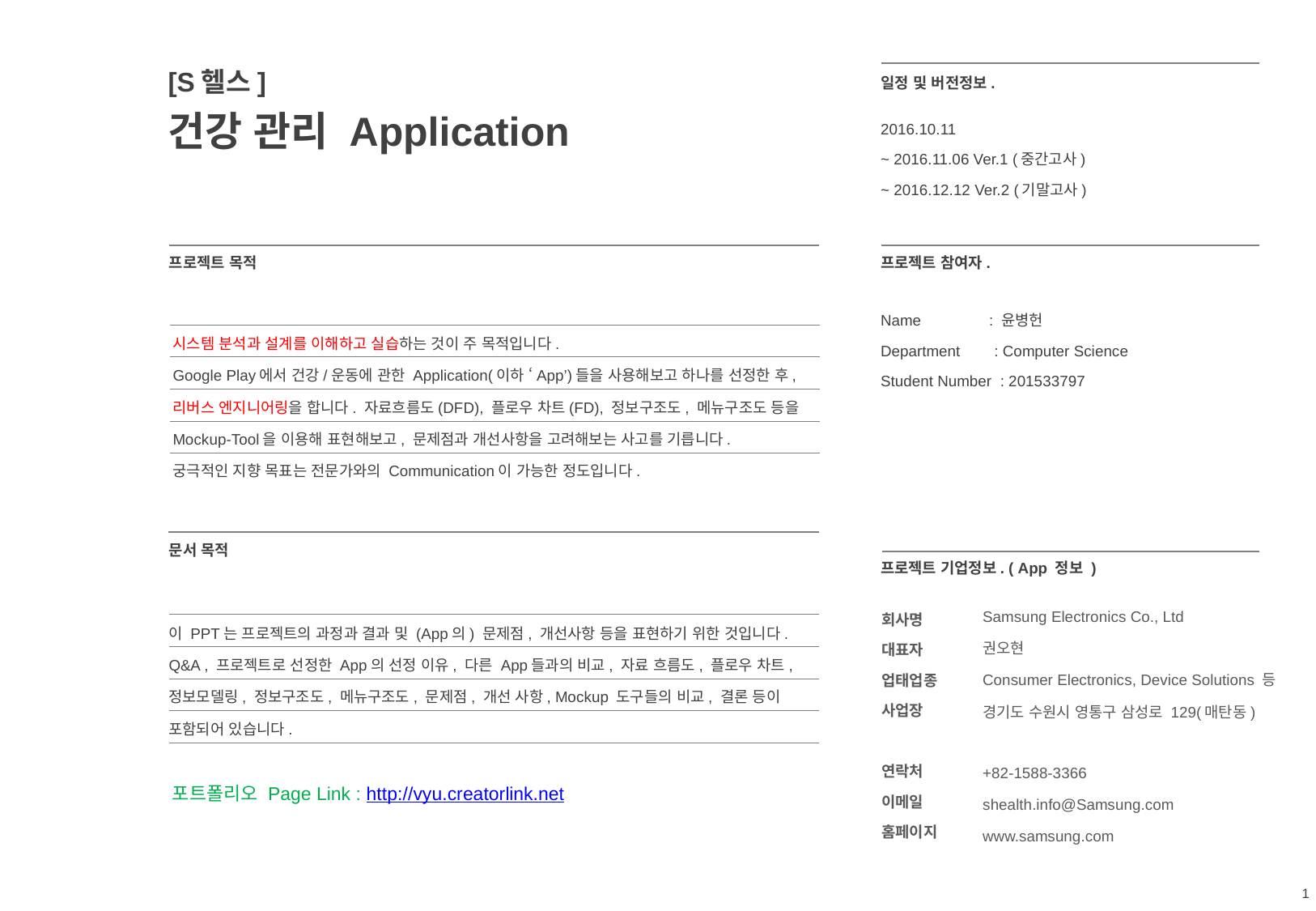

[S헬스]
건강 관리 Application
일정 및 버전정보.
2016.10.11
~ 2016.11.06 Ver.1 (중간고사)
~ 2016.12.12 Ver.2 (기말고사)

프로젝트 목적
프로젝트 참여자.
Name                : 윤병헌
Department        : Computer Science
Student Number  : 201533797

시스템 분석과 설계를 이해하고 실습하는 것이 주 목적입니다.
Google Play에서 건강/운동에 관한 Application(이하 ‘App’)들을 사용해보고 하나를 선정한 후,
리버스 엔지니어링을 합니다. 자료흐름도(DFD), 플로우 차트(FD), 정보구조도, 메뉴구조도 등을
Mockup-Tool을 이용해 표현해보고, 문제점과 개선사항을 고려해보는 사고를 기릅니다.
궁극적인 지향 목표는 전문가와의 Communication이 가능한 정도입니다.
문서 목적
프로젝트 기업정보. ( App 정보 )
Samsung Electronics Co., Ltd
권오현
Consumer Electronics, Device Solutions 등
경기도 수원시 영통구 삼성로 129(매탄동)

이 PPT는 프로젝트의 과정과 결과 및 (App의) 문제점, 개선사항 등을 표현하기 위한 것입니다.
Q&A , 프로젝트로 선정한 App의 선정 이유, 다른 App들과의 비교, 자료 흐름도, 플로우 차트,
정보모델링, 정보구조도, 메뉴구조도, 문제점, 개선 사항, Mockup 도구들의 비교, 결론 등이
포함되어 있습니다.

+82-1588-3366
shealth.info@Samsung.com
www.samsung.com

포트폴리오 Page Link : http://vyu.creatorlink.net